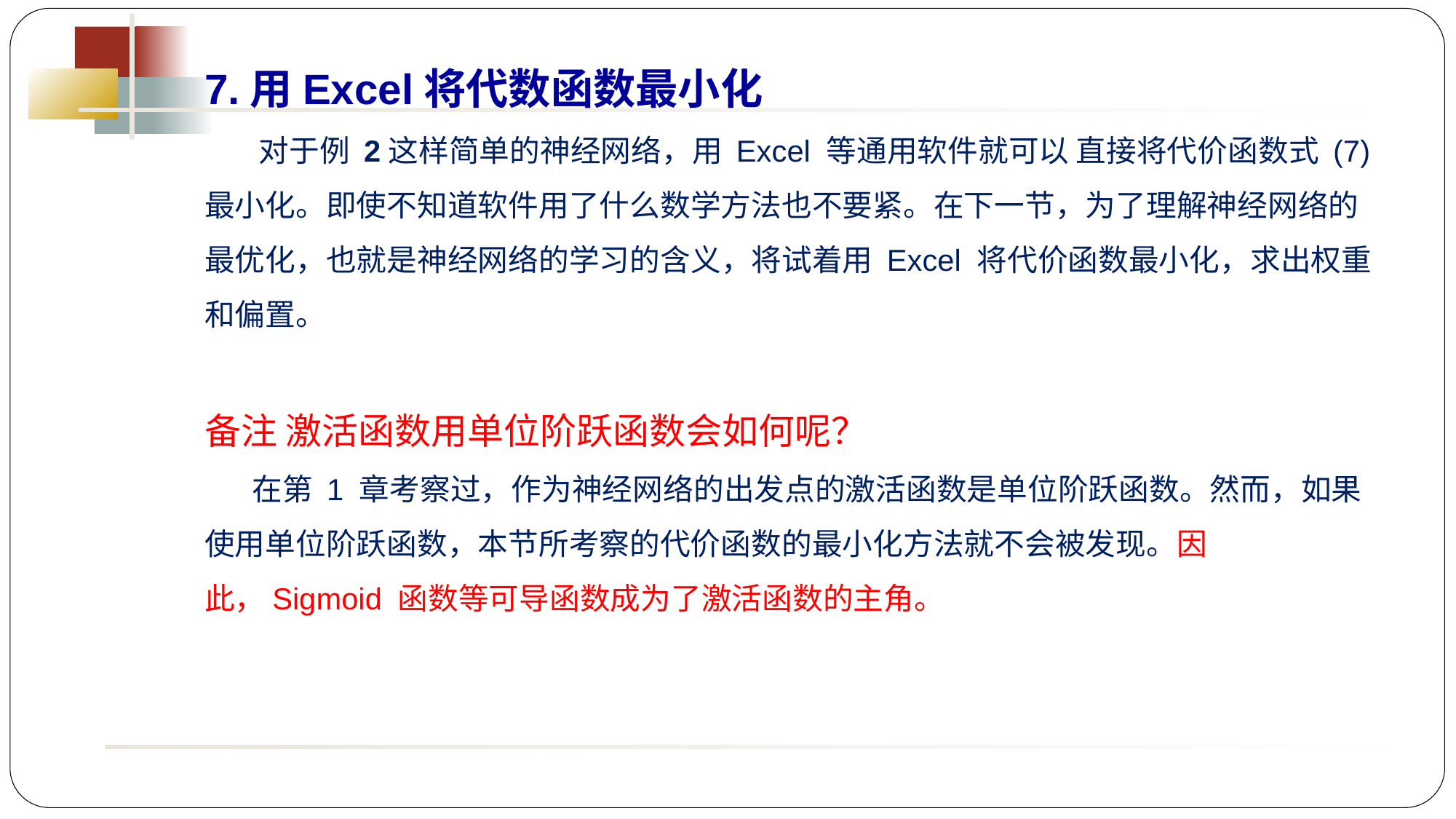

7.用Excel将代数函数最小化
       对于例 2这样简单的神经网络，用 Excel 等通用软件就可以 直接将代价函数式 (7) 最小化。即使不知道软件用了什么数学方法也不要紧。在下一节，为了理解神经网络的最优化，也就是神经网络的学习的含义，将试着用 Excel 将代价函数最小化，求出权重和偏置。

备注 激活函数用单位阶跃函数会如何呢？
      在第 1 章考察过，作为神经网络的出发点的激活函数是单位阶跃函数。然而，如果使用单位阶跃函数，本节所考察的代价函数的最小化方法就不会被发现。因此，Sigmoid 函数等可导函数成为了激活函数的主角。